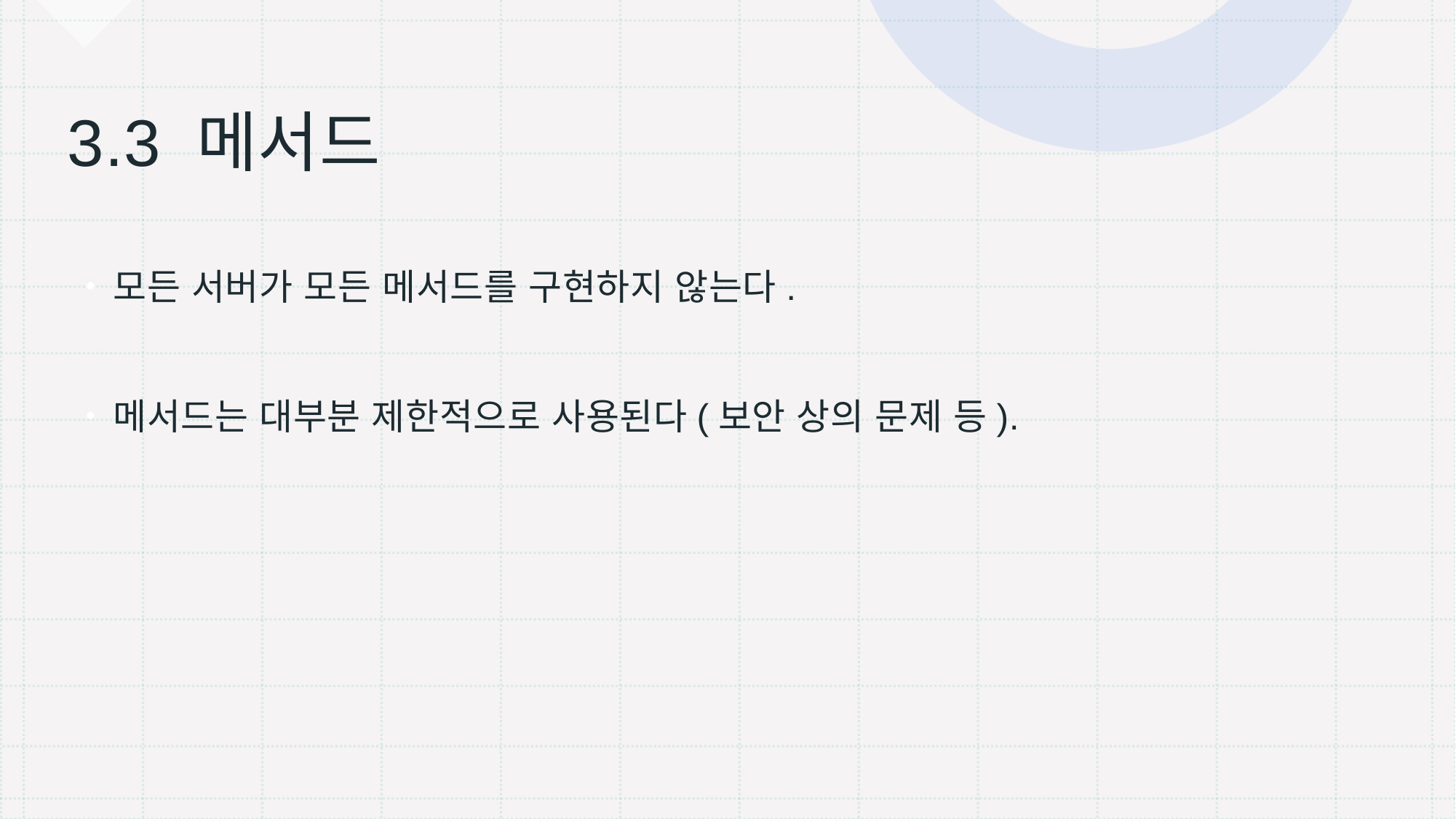

# 3.3 메서드

모든 서버가 모든 메서드를 구현하지 않는다.

메서드는 대부분 제한적으로 사용된다(보안 상의 문제 등).